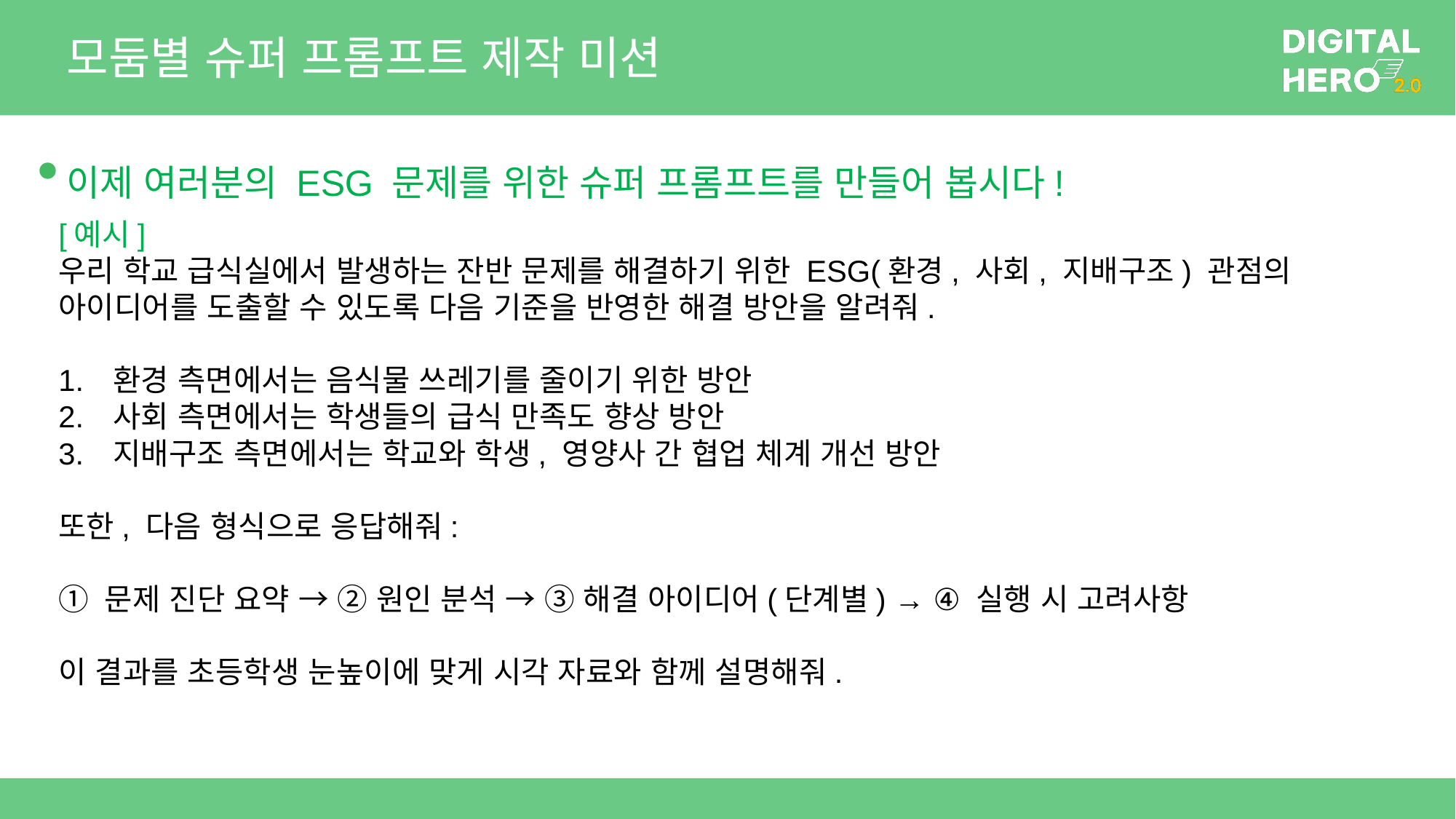

# 모둠별 슈퍼 프롬프트 제작 미션
이제 여러분의 ESG 문제를 위한 슈퍼 프롬프트를 만들어 봅시다!

[예시]
우리 학교 급식실에서 발생하는 잔반 문제를 해결하기 위한 ESG(환경, 사회, 지배구조) 관점의 아이디어를 도출할 수 있도록 다음 기준을 반영한 해결 방안을 알려줘.

환경 측면에서는 음식물 쓰레기를 줄이기 위한 방안
사회 측면에서는 학생들의 급식 만족도 향상 방안
지배구조 측면에서는 학교와 학생, 영양사 간 협업 체계 개선 방안

또한, 다음 형식으로 응답해줘:

① 문제 진단 요약 → ② 원인 분석 → ③ 해결 아이디어(단계별) → ④ 실행 시 고려사항

이 결과를 초등학생 눈높이에 맞게 시각 자료와 함께 설명해줘.